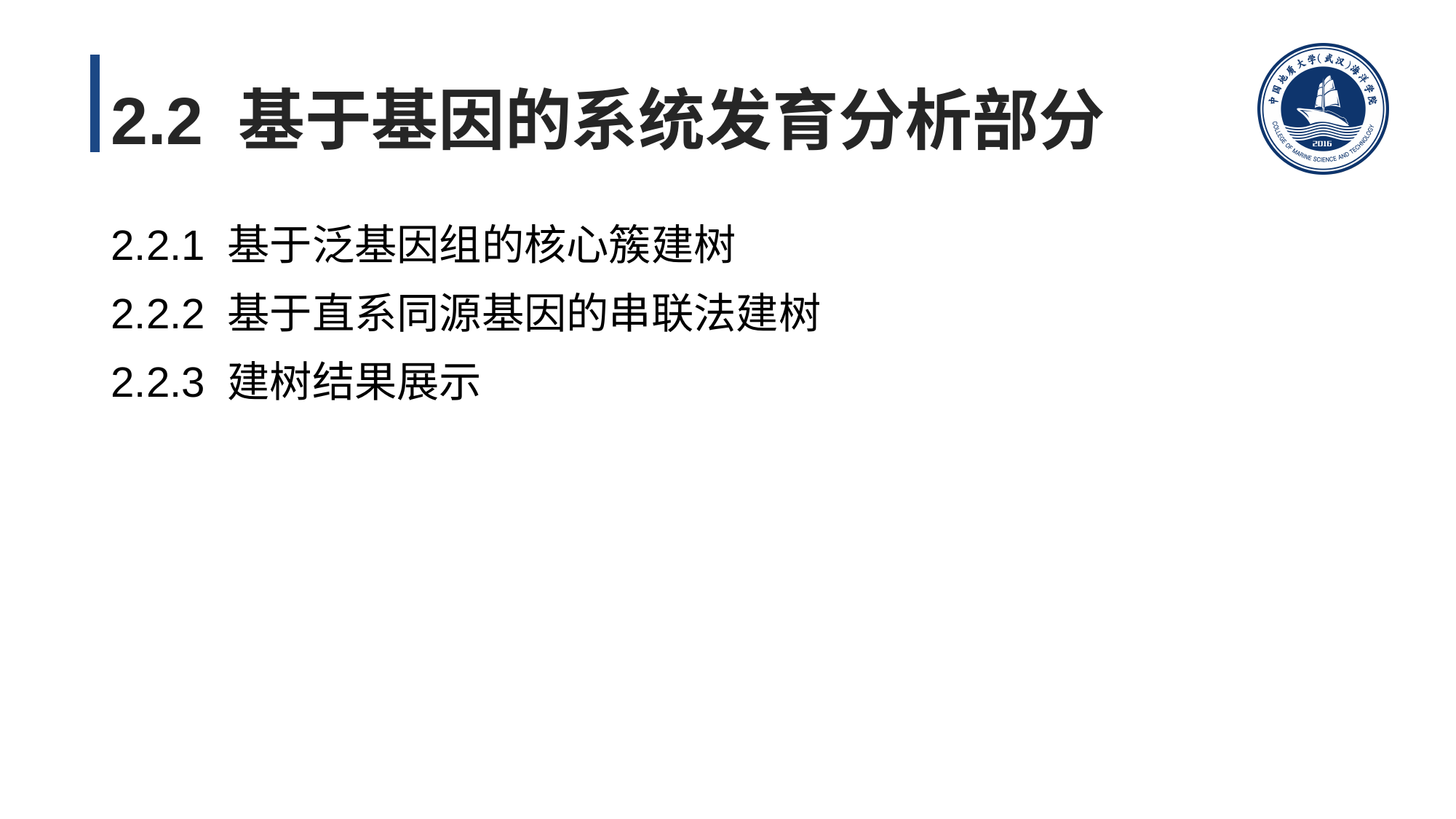

# 2.2 基于基因的系统发育分析部分
2.2.1 基于泛基因组的核心簇建树
2.2.2 基于直系同源基因的串联法建树
2.2.3 建树结果展示